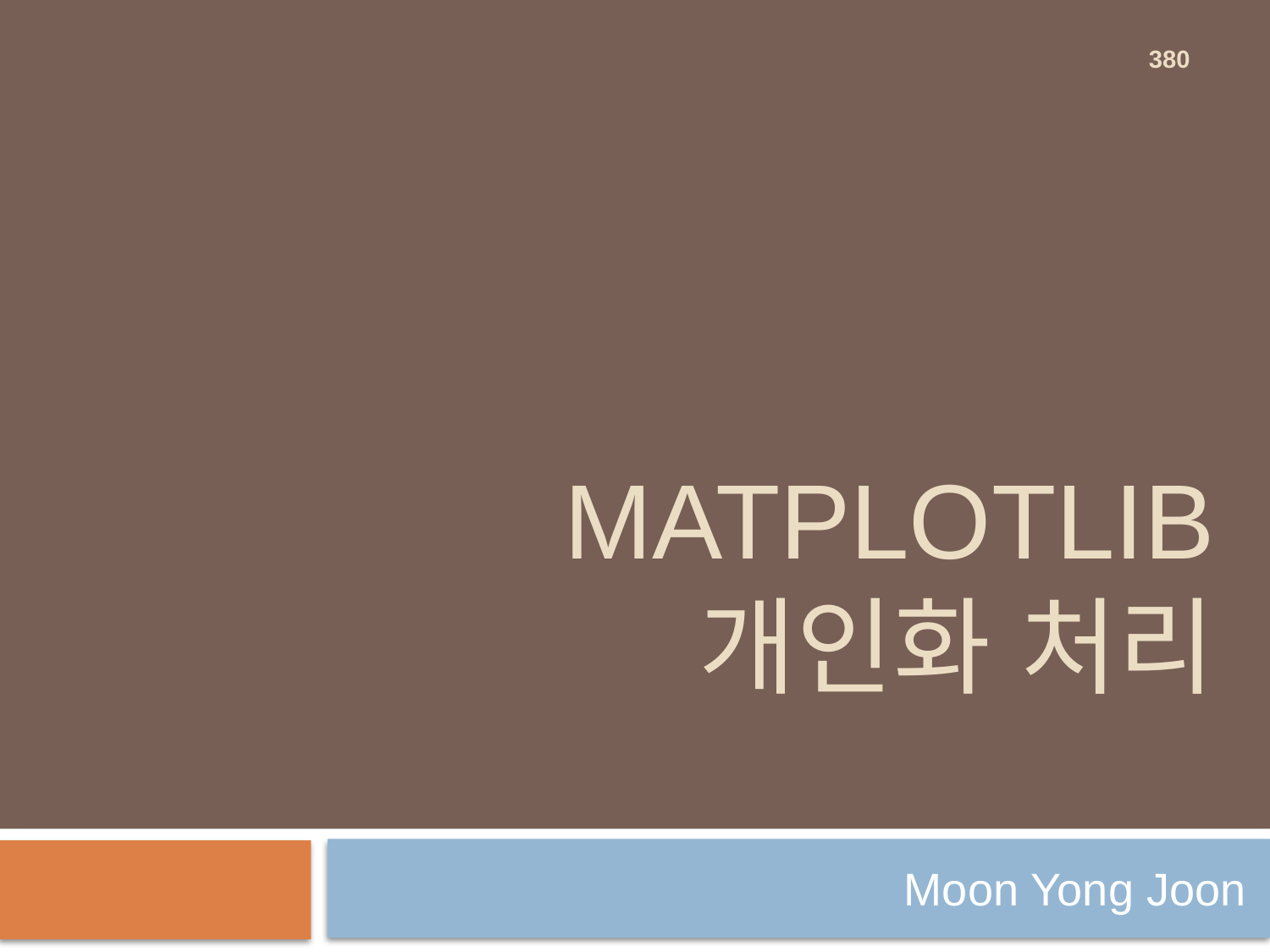

380
# MaTPLOTLIB 개인화 처리
Moon Yong Joon